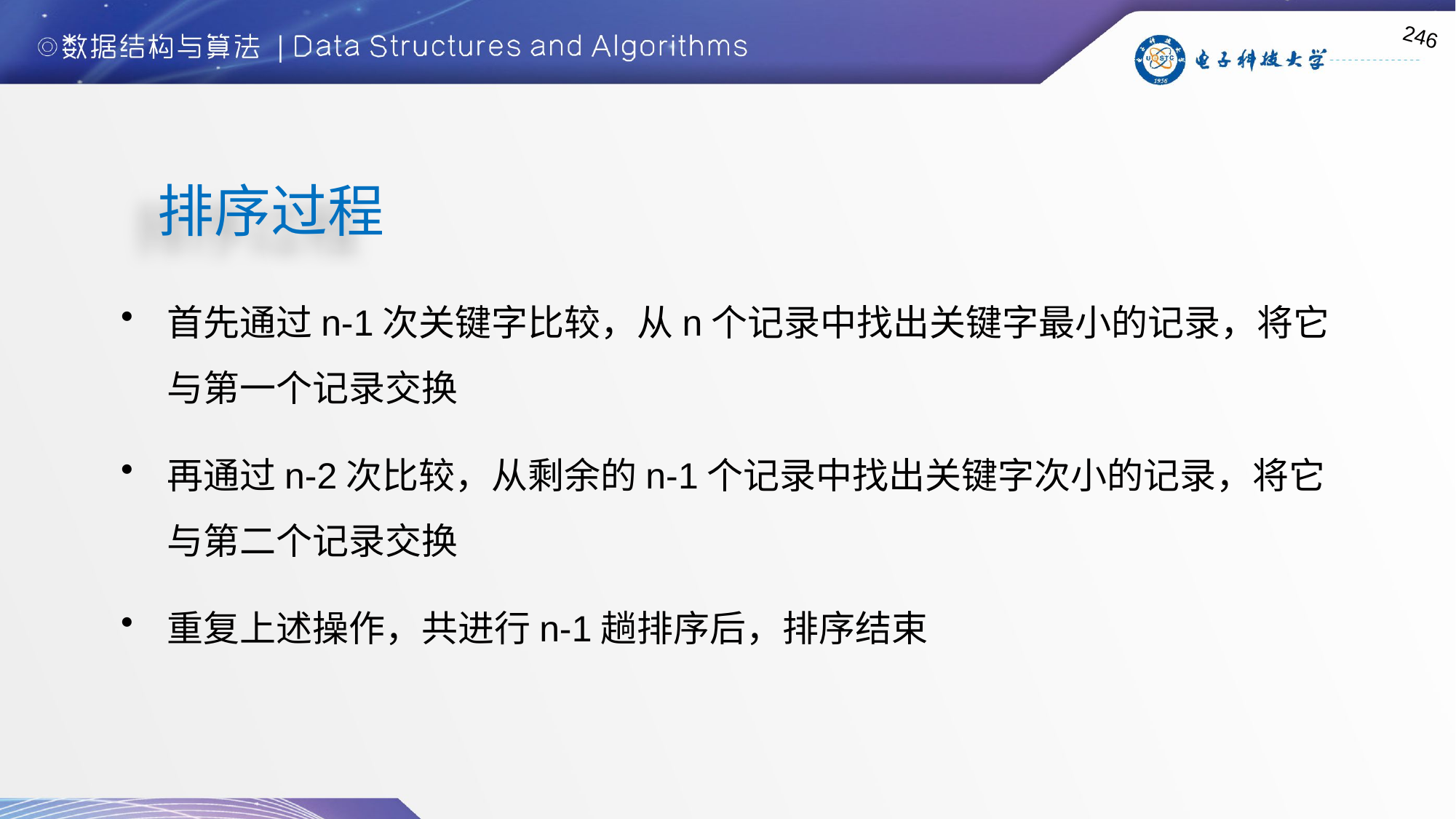

246
排序过程
首先通过n-1次关键字比较，从n个记录中找出关键字最小的记录，将它与第一个记录交换
再通过n-2次比较，从剩余的n-1个记录中找出关键字次小的记录，将它与第二个记录交换
重复上述操作，共进行n-1趟排序后，排序结束